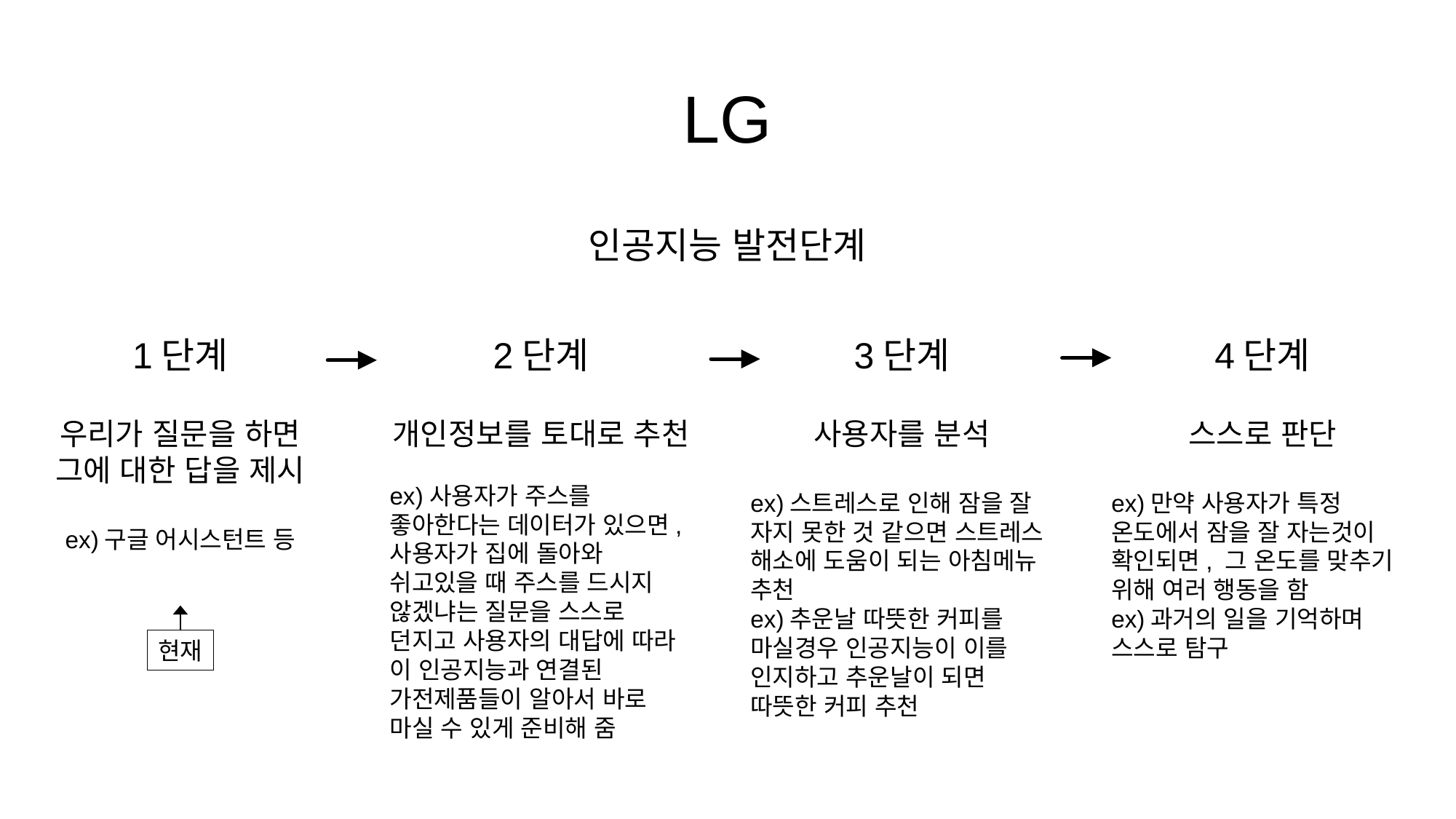

LG
인공지능 발전단계
1단계
2단계
3단계
4단계
우리가 질문을 하면
그에 대한 답을 제시

ex)구글 어시스턴트 등
개인정보를 토대로 추천

ex)사용자가 주스를 좋아한다는 데이터가 있으면, 사용자가 집에 돌아와 쉬고있을 때 주스를 드시지 않겠냐는 질문을 스스로 던지고 사용자의 대답에 따라 이 인공지능과 연결된 가전제품들이 알아서 바로 마실 수 있게 준비해 줌
사용자를 분석

ex)스트레스로 인해 잠을 잘 자지 못한 것 같으면 스트레스 해소에 도움이 되는 아침메뉴 추천
ex)추운날 따뜻한 커피를 마실경우 인공지능이 이를 인지하고 추운날이 되면 따뜻한 커피 추천
스스로 판단

ex)만약 사용자가 특정 온도에서 잠을 잘 자는것이 확인되면, 그 온도를 맞추기 위해 여러 행동을 함
ex)과거의 일을 기억하며 스스로 탐구
현재